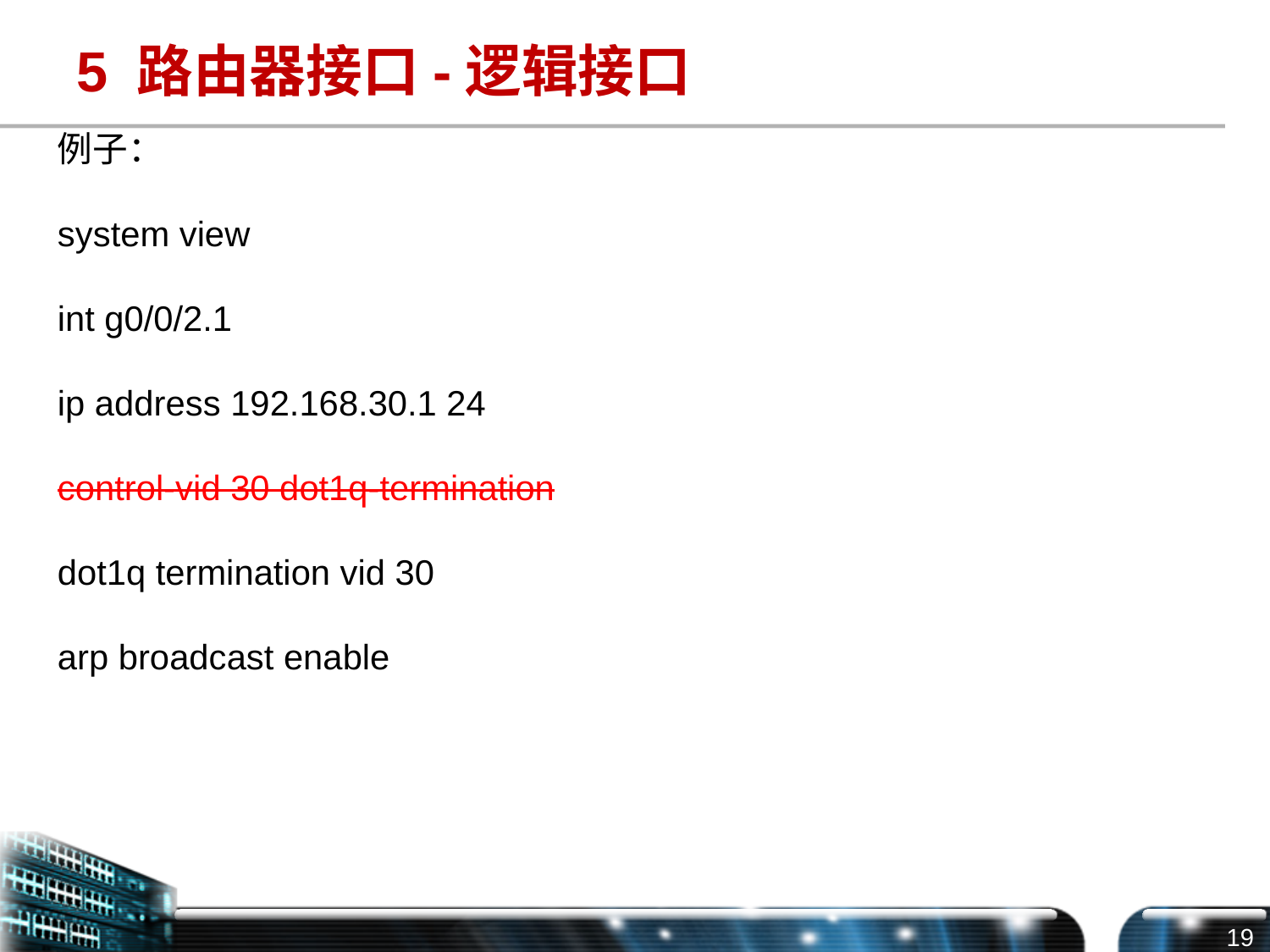

# 5 路由器接口-逻辑接口
例子：

system view

int g0/0/2.1

ip address 192.168.30.1 24

control-vid 30 dot1q-termination

dot1q termination vid 30

arp broadcast enable